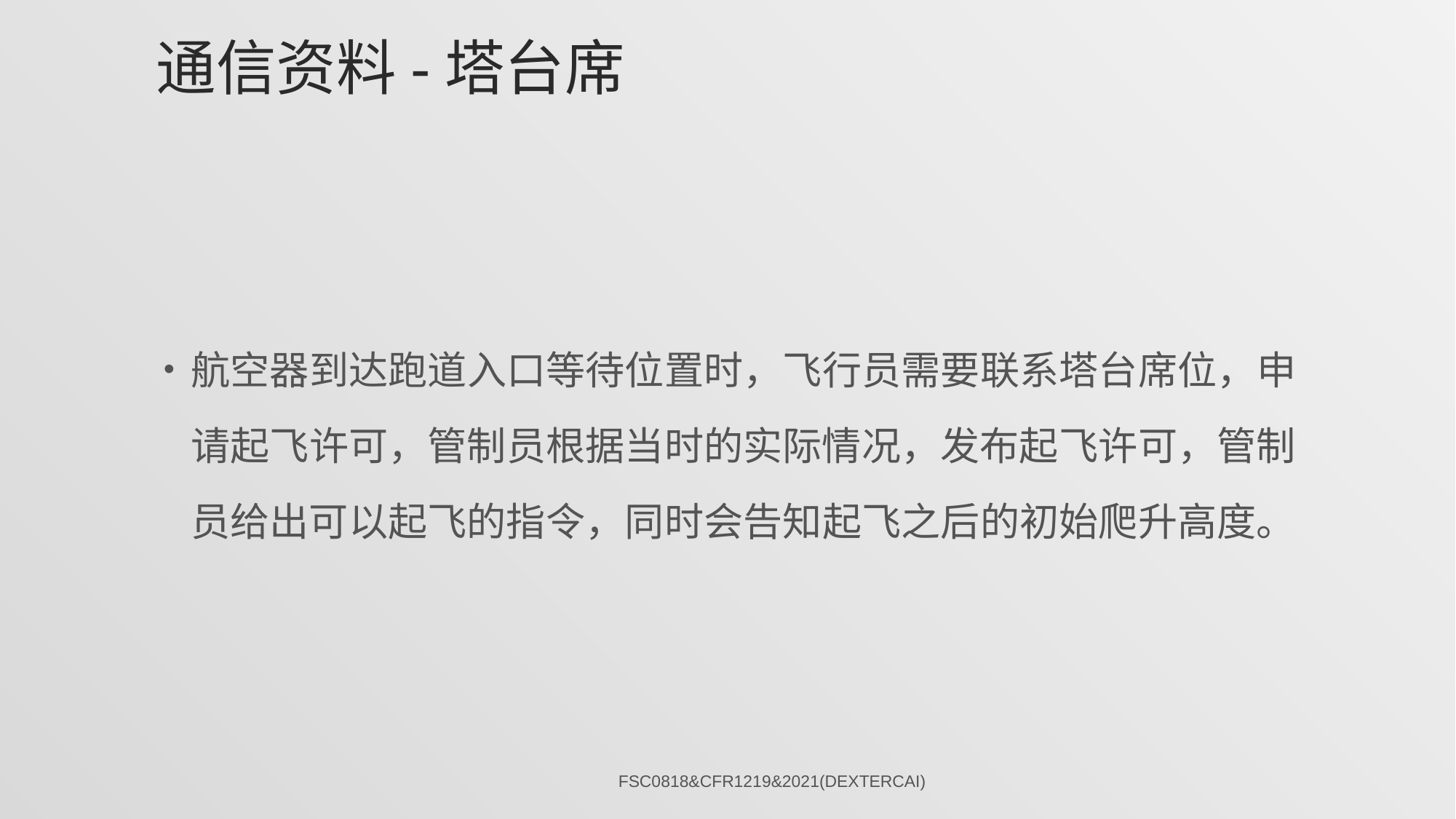

# 通信资料-塔台席
航空器到达跑道入口等待位置时，飞行员需要联系塔台席位，申请起飞许可，管制员根据当时的实际情况，发布起飞许可，管制员给出可以起飞的指令，同时会告知起飞之后的初始爬升高度。
FSC0818&CFR1219&2021(DexterCai)